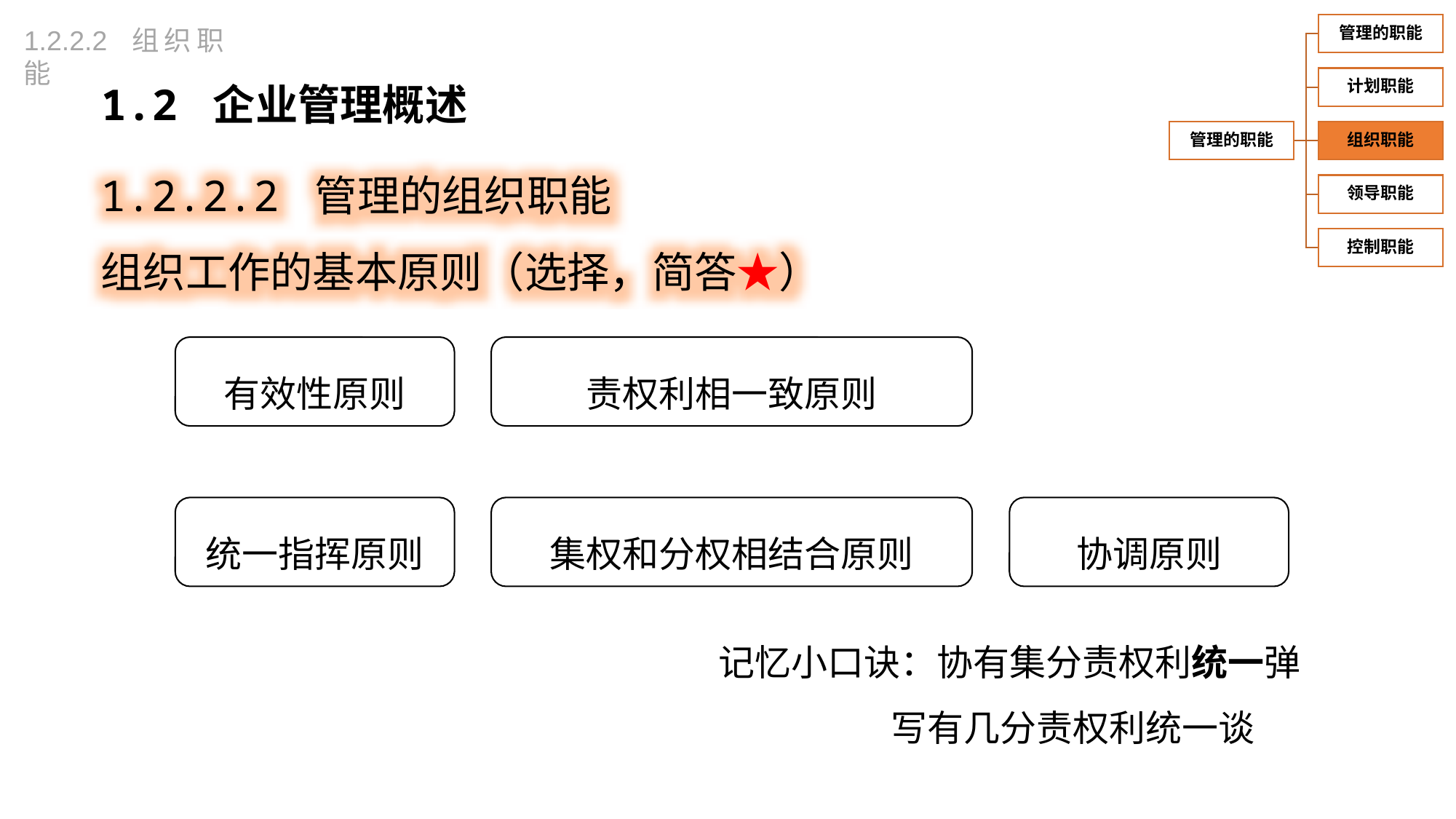

管理的职能
管理的职能
计划职能
组织职能
领导职能
控制职能
1.2.2.2 组织职能
1.2 企业管理概述
1.2.2.2 管理的组织职能
组织工作的基本原则（选择，简答★）
责权利相一致原则
有效性原则
协调原则
统一指挥原则
集权和分权相结合原则
记忆小口诀：协有集分责权利统一弹
                    写有几分责权利统一谈